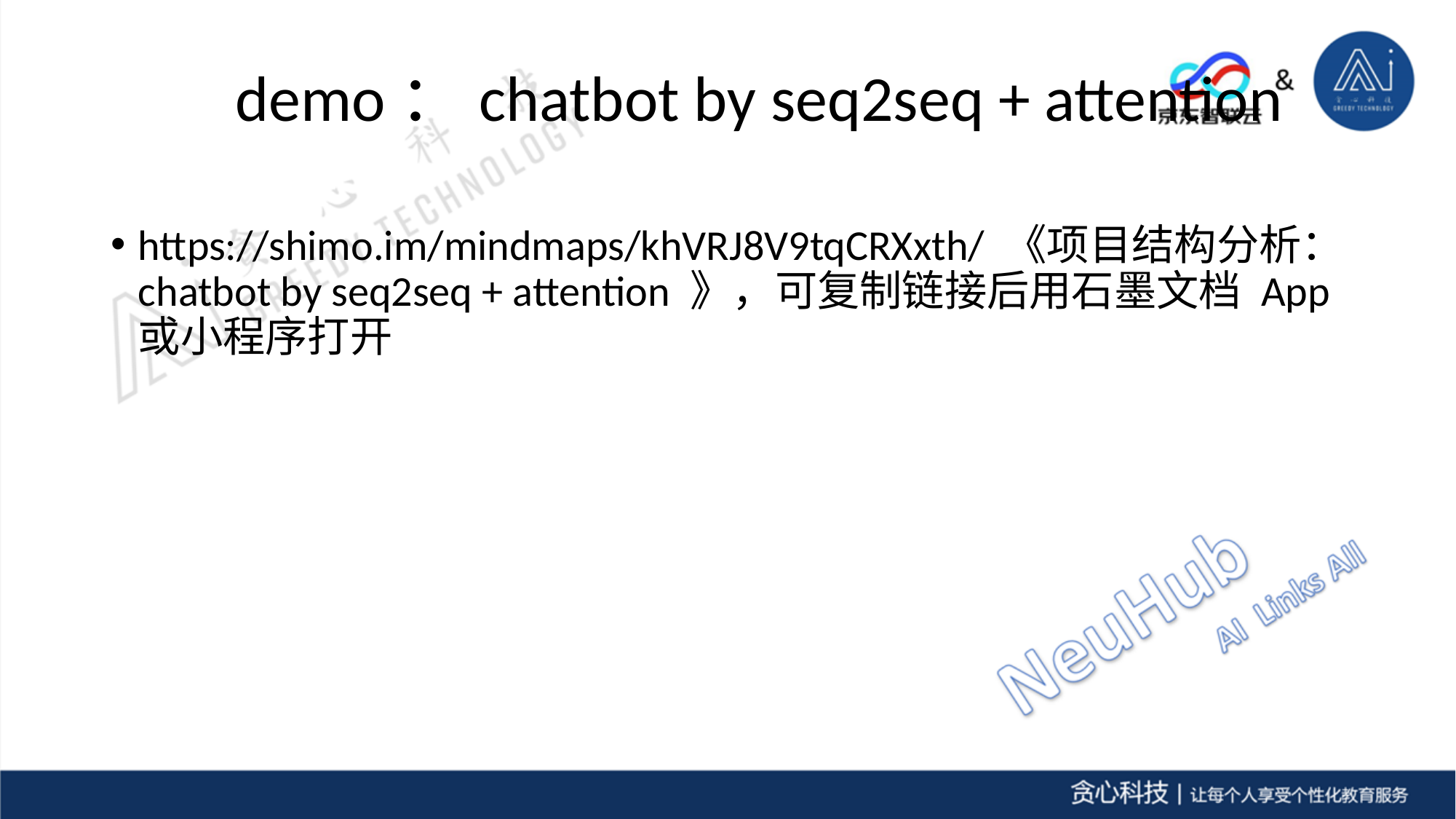

#
demo：chatbot by seq2seq + attention
https://shimo.im/mindmaps/khVRJ8V9tqCRXxth/ 《项目结构分析：chatbot by seq2seq + attention 》，可复制链接后用石墨文档 App 或小程序打开
34